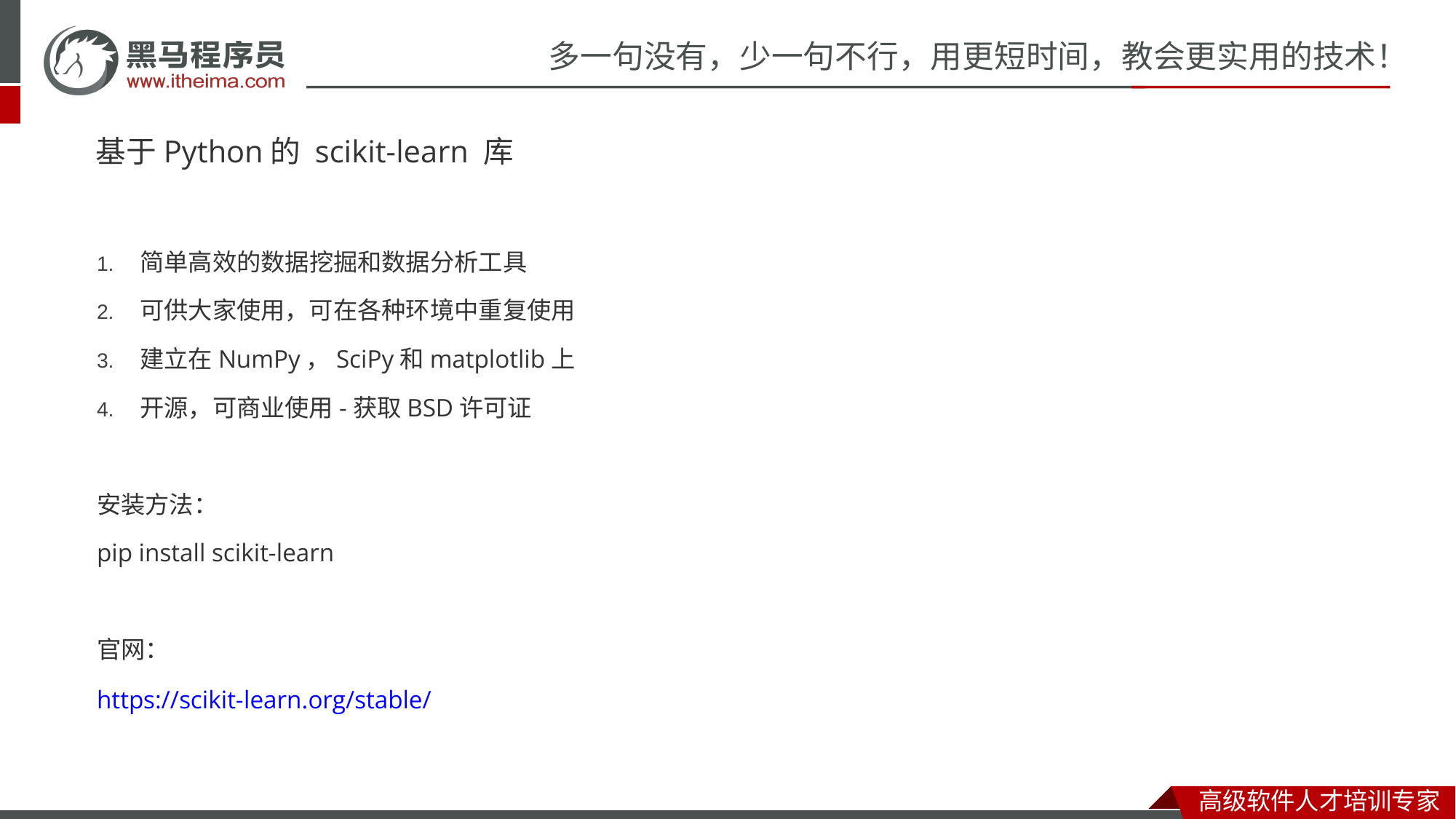

# 基于Python的 scikit-learn 库
简单高效的数据挖掘和数据分析工具
可供大家使用，可在各种环境中重复使用
建立在NumPy，SciPy和matplotlib上
开源，可商业使用-获取BSD许可证

安装方法：
pip install scikit-learn

官网：
https://scikit-learn.org/stable/